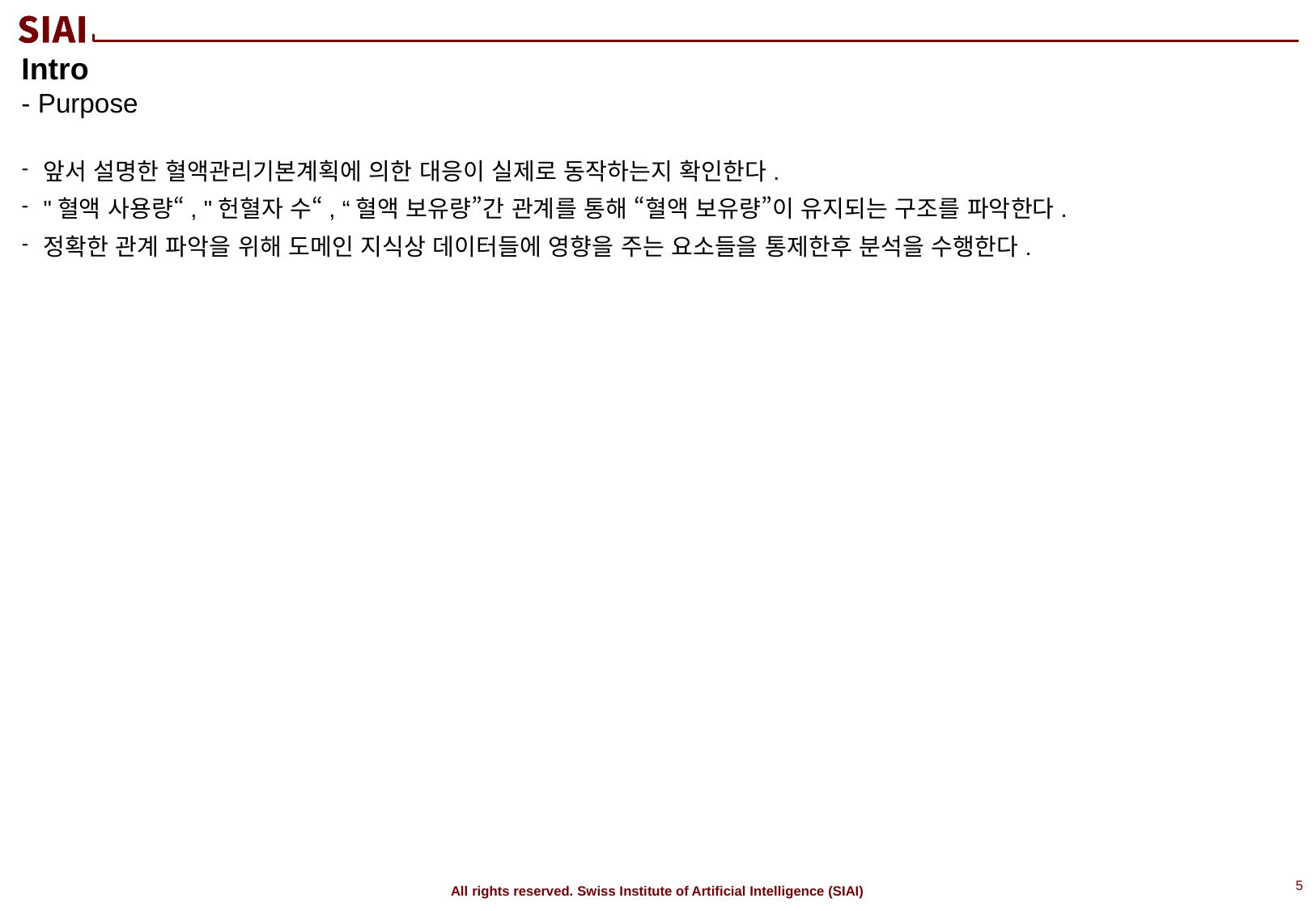

Intro
- Purpose
앞서 설명한 혈액관리기본계획에 의한 대응이 실제로 동작하는지 확인한다.
"혈액 사용량“, "헌혈자 수“, “혈액 보유량”간 관계를 통해 “혈액 보유량”이 유지되는 구조를 파악한다.
정확한 관계 파악을 위해 도메인 지식상 데이터들에 영향을 주는 요소들을 통제한후 분석을 수행한다.
5
All rights reserved. Swiss Institute of Artificial Intelligence (SIAI)